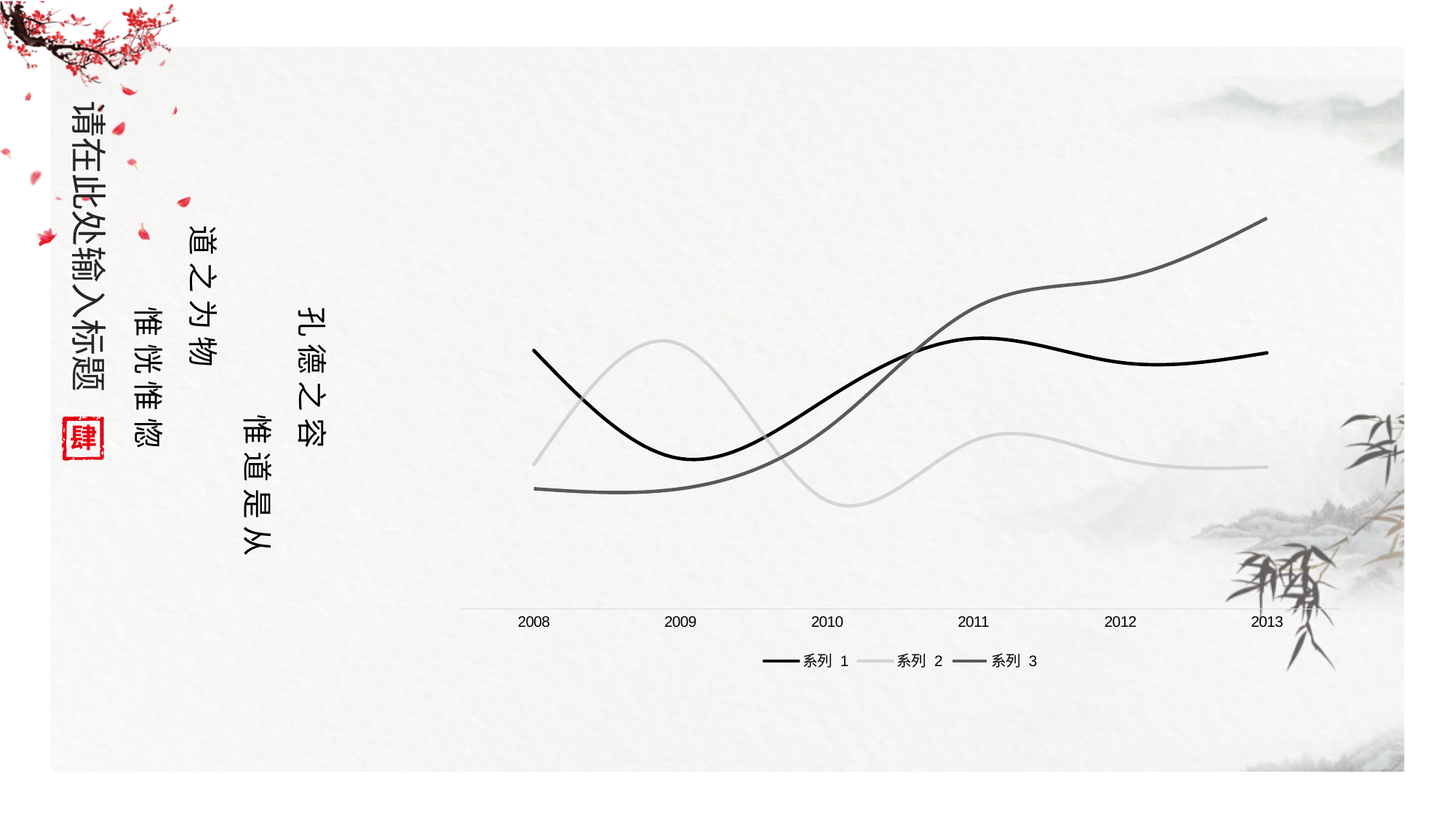

### Chart

| Category | 系列 1 | 系列 2 | 系列 3 |
|---|---|---|---|
| 2008 | 4.3 | 2.4 | 2.0 |
| 2009 | 2.5 | 4.4 | 2.0 |
| 2010 | 3.5 | 1.8 | 3.0 |
| 2011 | 4.5 | 2.8 | 5.0 |
| 2012 | 4.1 | 2.5 | 5.5 |
| 2013 | 4.26 | 2.36 | 6.5 |
           孔 德 之 容
                           惟 道 是 从
道 之 为 物
           惟 恍 惟 惚